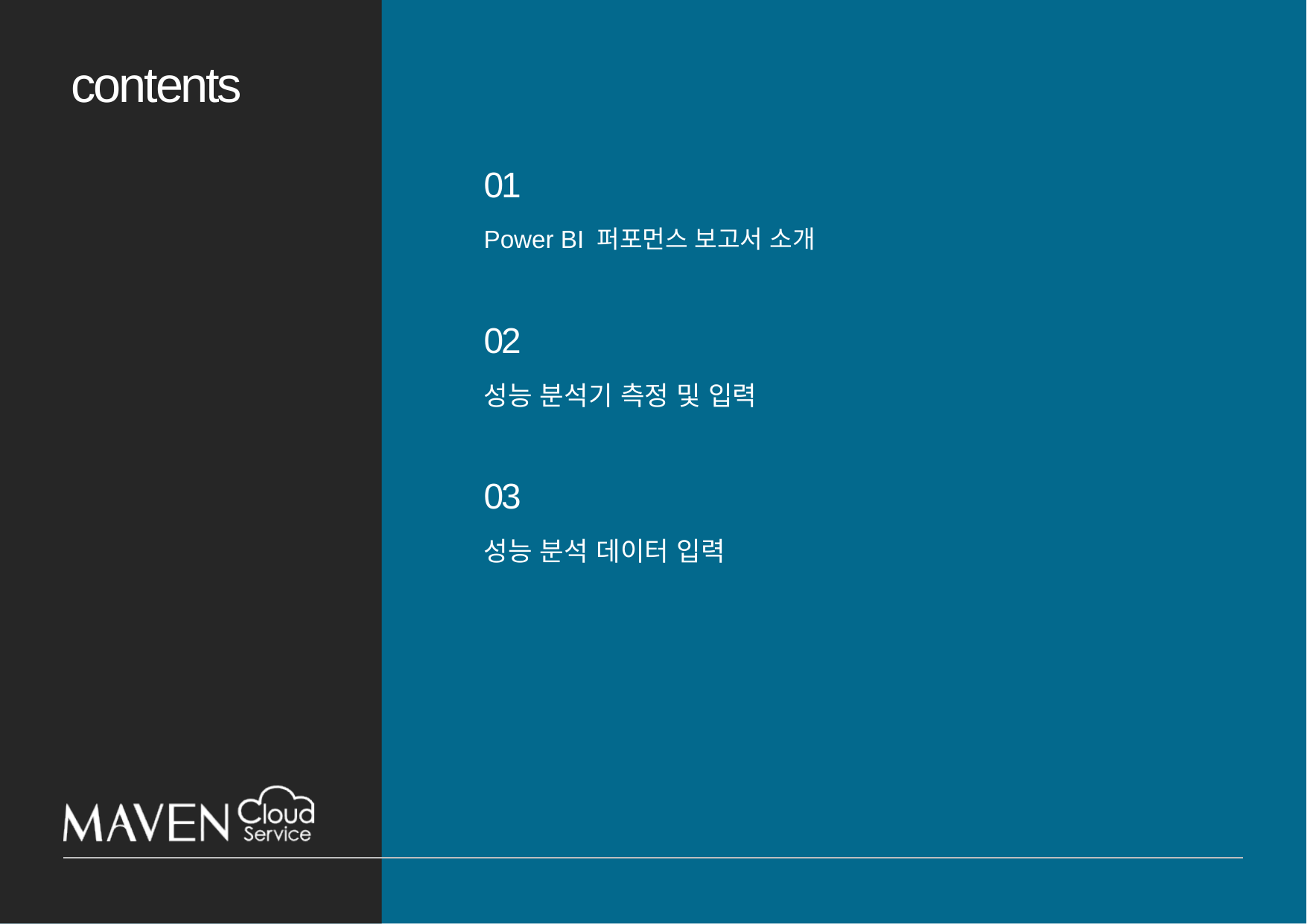

01
Power BI 퍼포먼스 보고서 소개
02
성능 분석기 측정 및 입력
03
성능 분석 데이터 입력